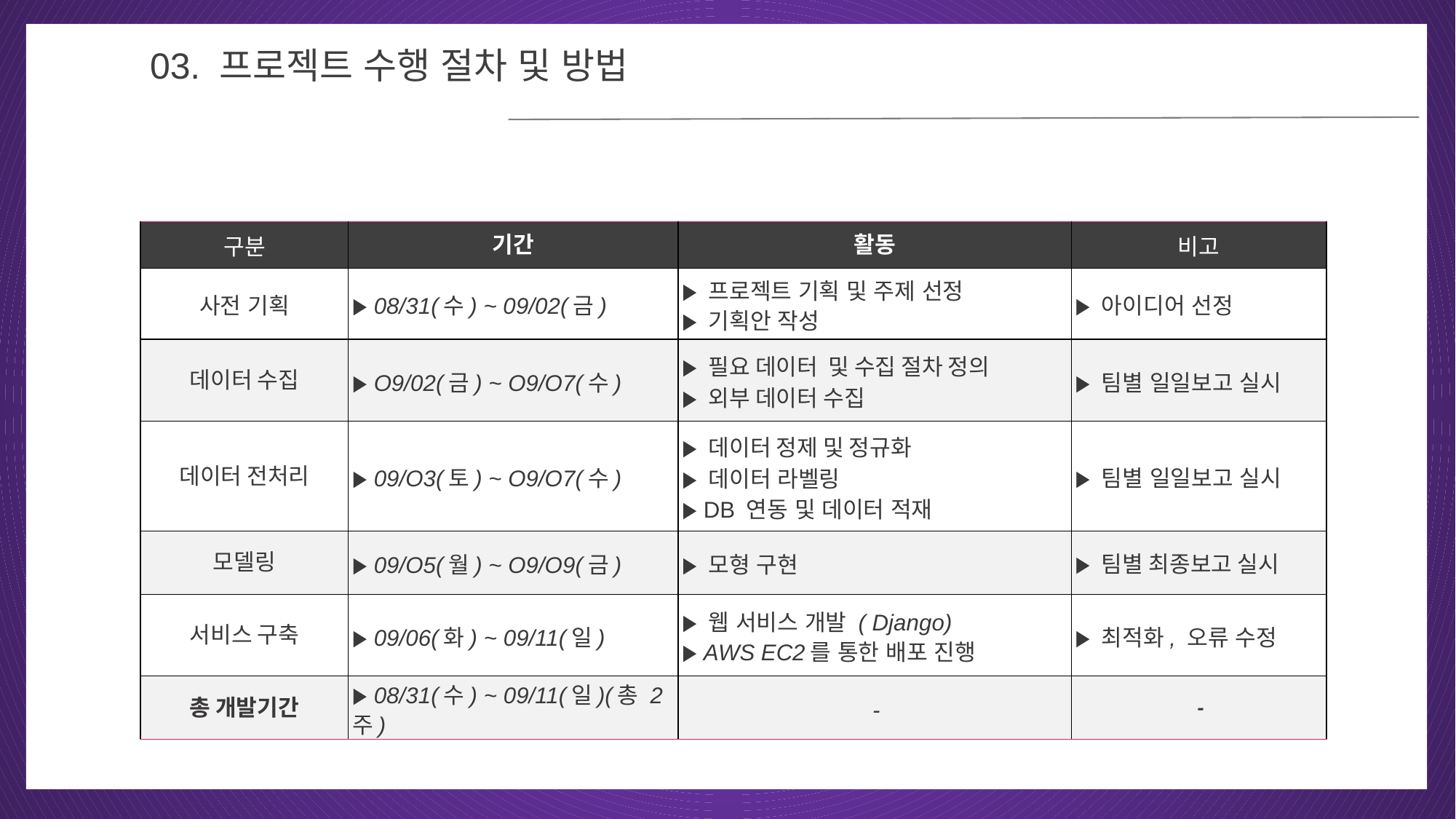

03

03. 프로젝트 수행 절차 및 방법
| 구분 | 기간 | 활동 | 비고 |
| --- | --- | --- | --- |
| 사전 기획 | ▶ 08/31(수) ~ 09/02(금) | ▶ 프로젝트 기획 및 주제 선정 ▶ 기획안 작성 | ▶ 아이디어 선정 |
| 데이터 수집 | ▶ O9/02(금) ~ O9/O7(수) | ▶ 필요 데이터 및 수집 절차 정의 ▶ 외부 데이터 수집 | ▶ 팀별 일일보고 실시 |
| 데이터 전처리 | ▶ 09/O3(토) ~ O9/O7(수) | ▶ 데이터 정제 및 정규화 ▶ 데이터 라벨링 ▶ DB 연동 및 데이터 적재 | ▶ 팀별 일일보고 실시 |
| 모델링 | ▶ 09/O5(월) ~ O9/O9(금) | ▶ 모형 구현 | ▶ 팀별 최종보고 실시 |
| 서비스 구축 | ▶ 09/06(화) ~ 09/11(일) | ▶ 웹 서비스 개발 ( Django) ▶ AWS EC2를 통한 배포 진행 | ▶ 최적화, 오류 수정 |
| 총 개발기간 | ▶ 08/31(수) ~ 09/11(일)(총 2주) | - | - |